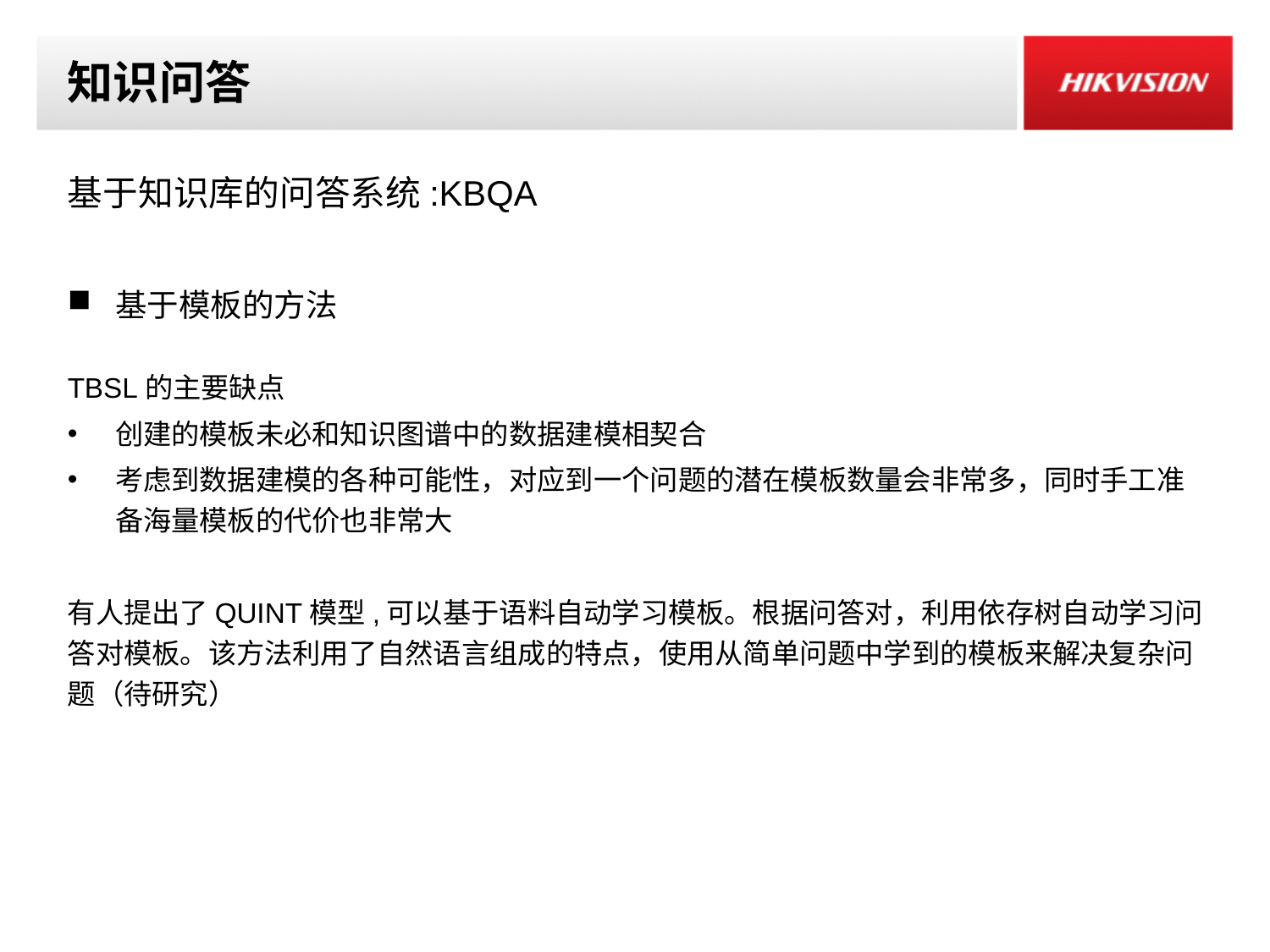

# 知识问答
基于知识库的问答系统:KBQA

基于模板的方法

TBSL的主要缺点
创建的模板未必和知识图谱中的数据建模相契合
考虑到数据建模的各种可能性，对应到一个问题的潜在模板数量会非常多，同时手工准备海量模板的代价也非常大

有人提出了QUINT模型,可以基于语料自动学习模板。根据问答对，利用依存树自动学习问答对模板。该方法利用了自然语言组成的特点，使用从简单问题中学到的模板来解决复杂问题（待研究）